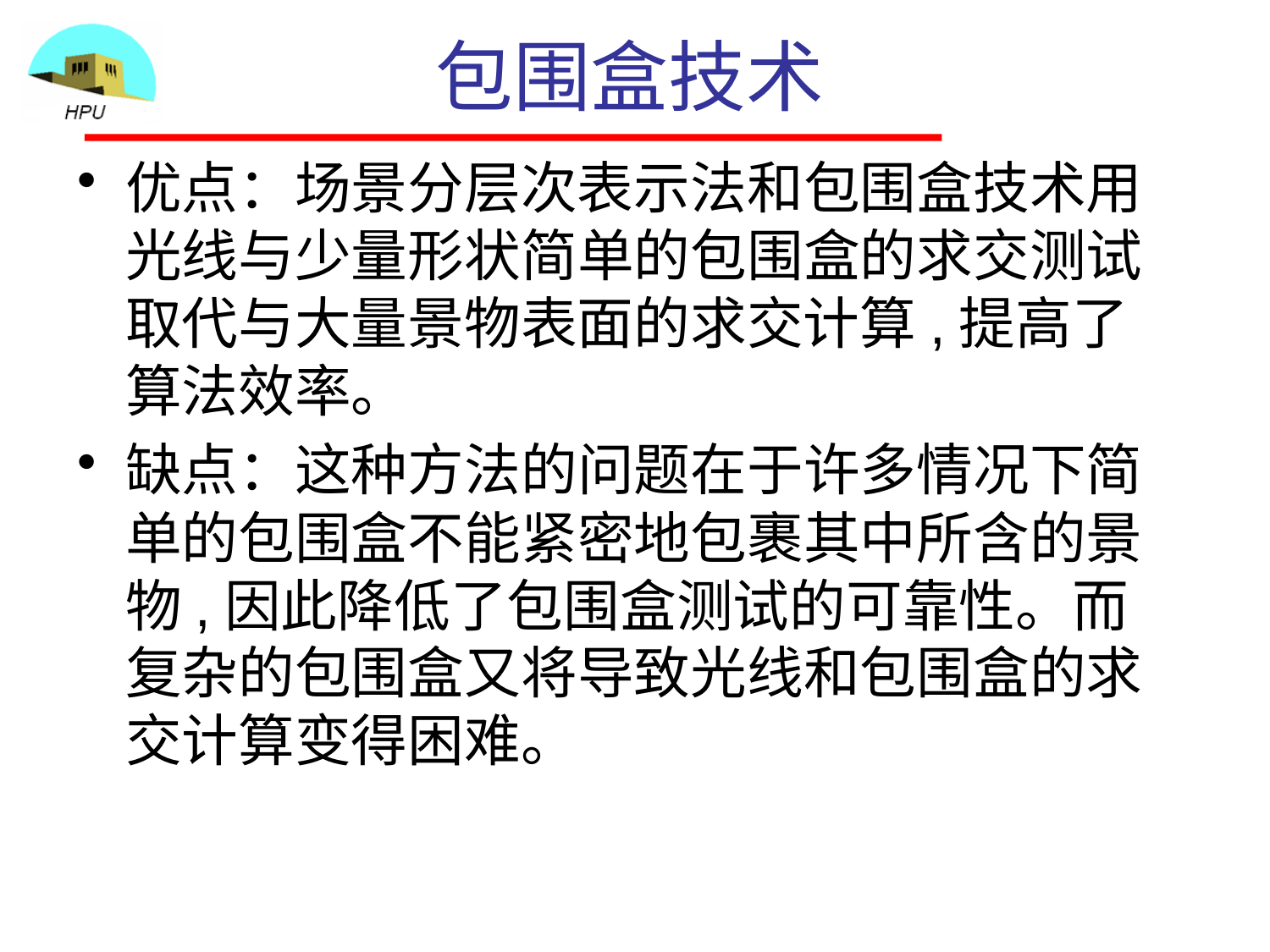

# 包围盒技术
优点：场景分层次表示法和包围盒技术用光线与少量形状简单的包围盒的求交测试取代与大量景物表面的求交计算,提高了算法效率。
缺点：这种方法的问题在于许多情况下简单的包围盒不能紧密地包裹其中所含的景物,因此降低了包围盒测试的可靠性。而复杂的包围盒又将导致光线和包围盒的求交计算变得困难。